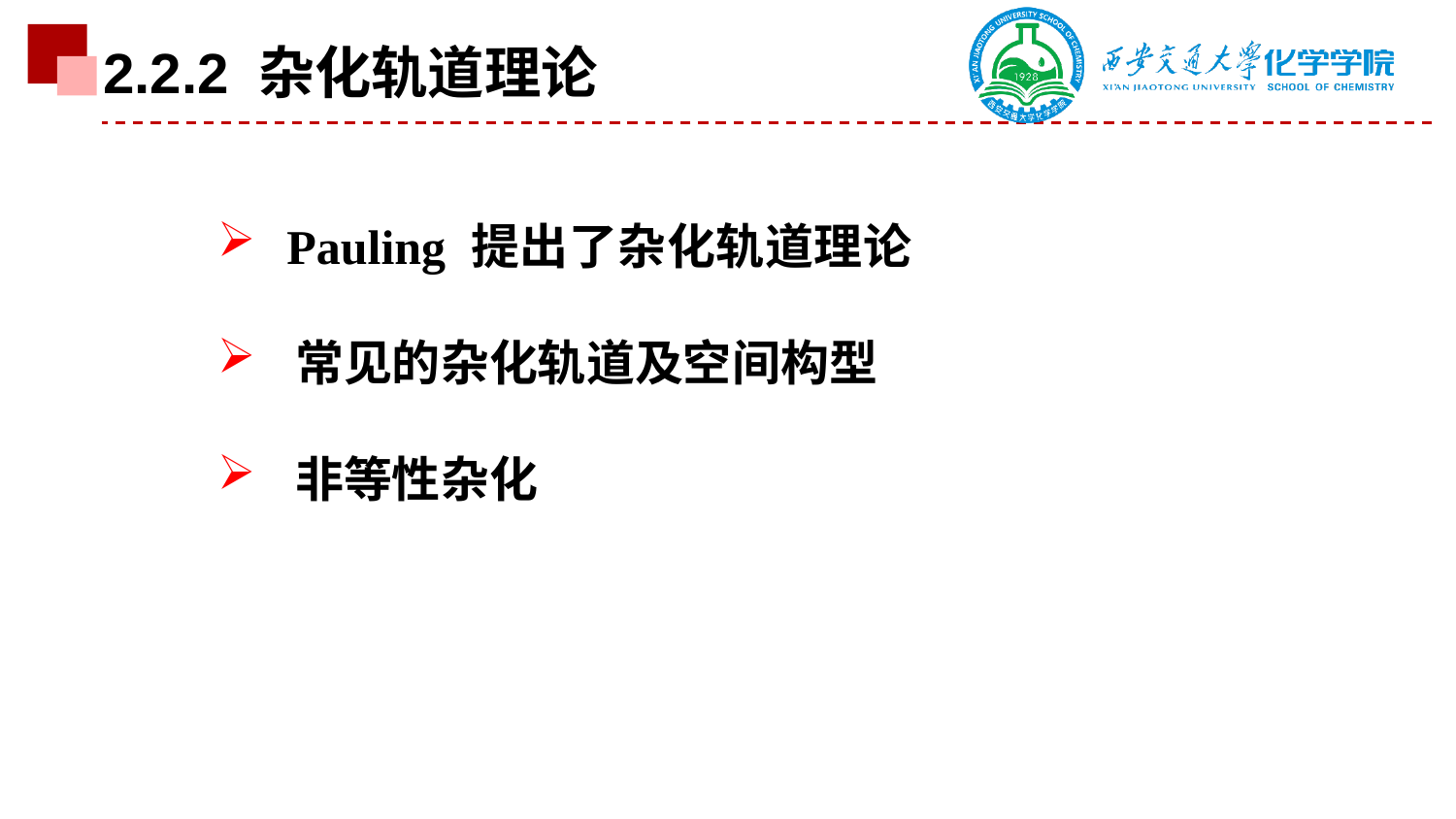

2.2.2 杂化轨道理论

 Pauling 提出了杂化轨道理论
 常见的杂化轨道及空间构型
 非等性杂化